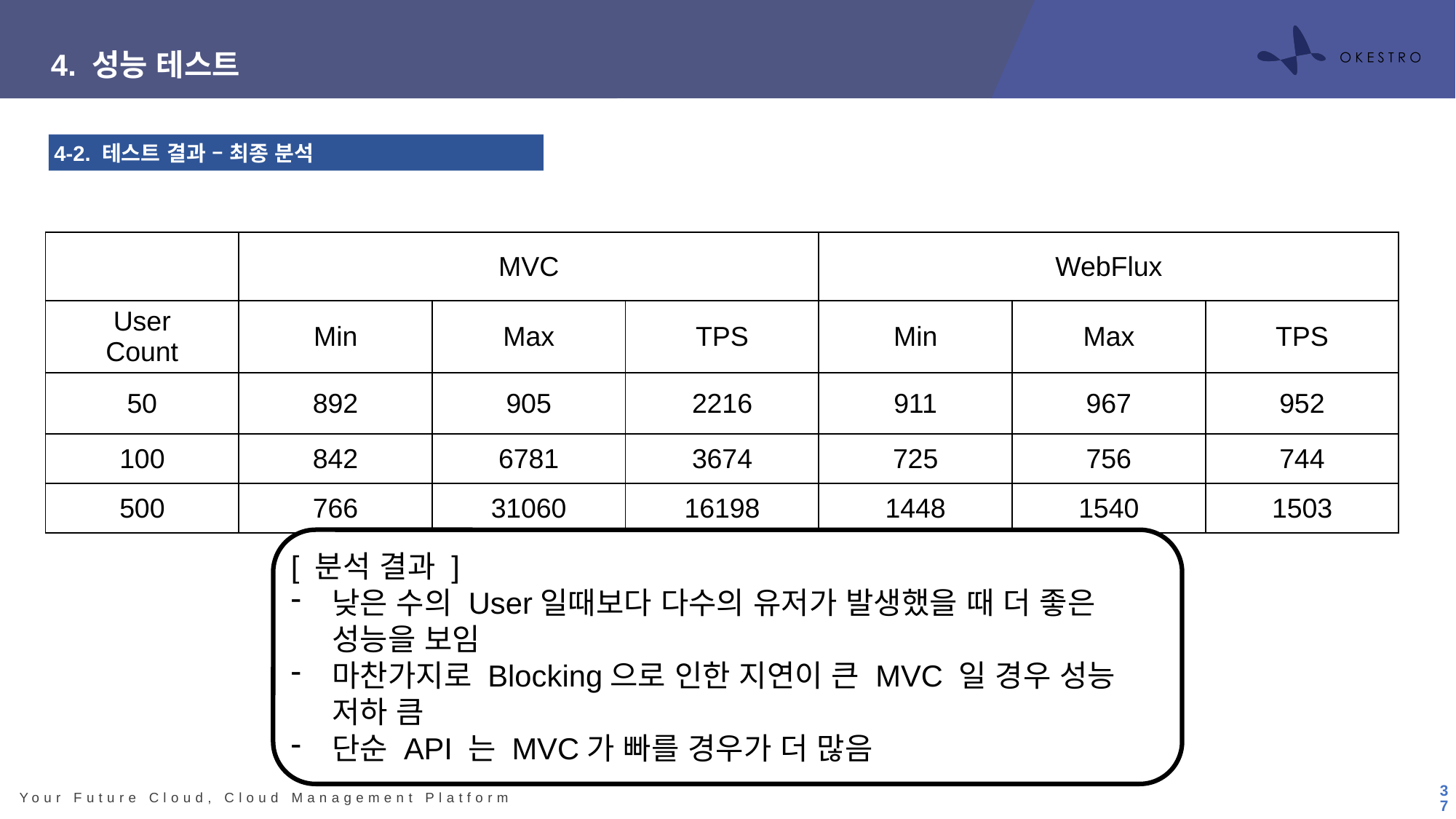

4. 성능 테스트
4-2. 테스트 결과 – 최종 분석
|  | MVC |  |  | WebFlux |  |  |
| --- | --- | --- | --- | --- | --- | --- |
| User Count | Min | Max | TPS | Min | Max | TPS |
| 50 | 892 | 905 | 2216 | 911 | 967 | 952 |
| 100 | 842 | 6781 | 3674 | 725 | 756 | 744 |
| 500 | 766 | 31060 | 16198 | 1448 | 1540 | 1503 |
[ 분석 결과 ]
낮은 수의 User일때보다 다수의 유저가 발생했을 때 더 좋은 성능을 보임
마찬가지로 Blocking으로 인한 지연이 큰 MVC 일 경우 성능 저하 큼
단순 API 는 MVC가 빠를 경우가 더 많음
37